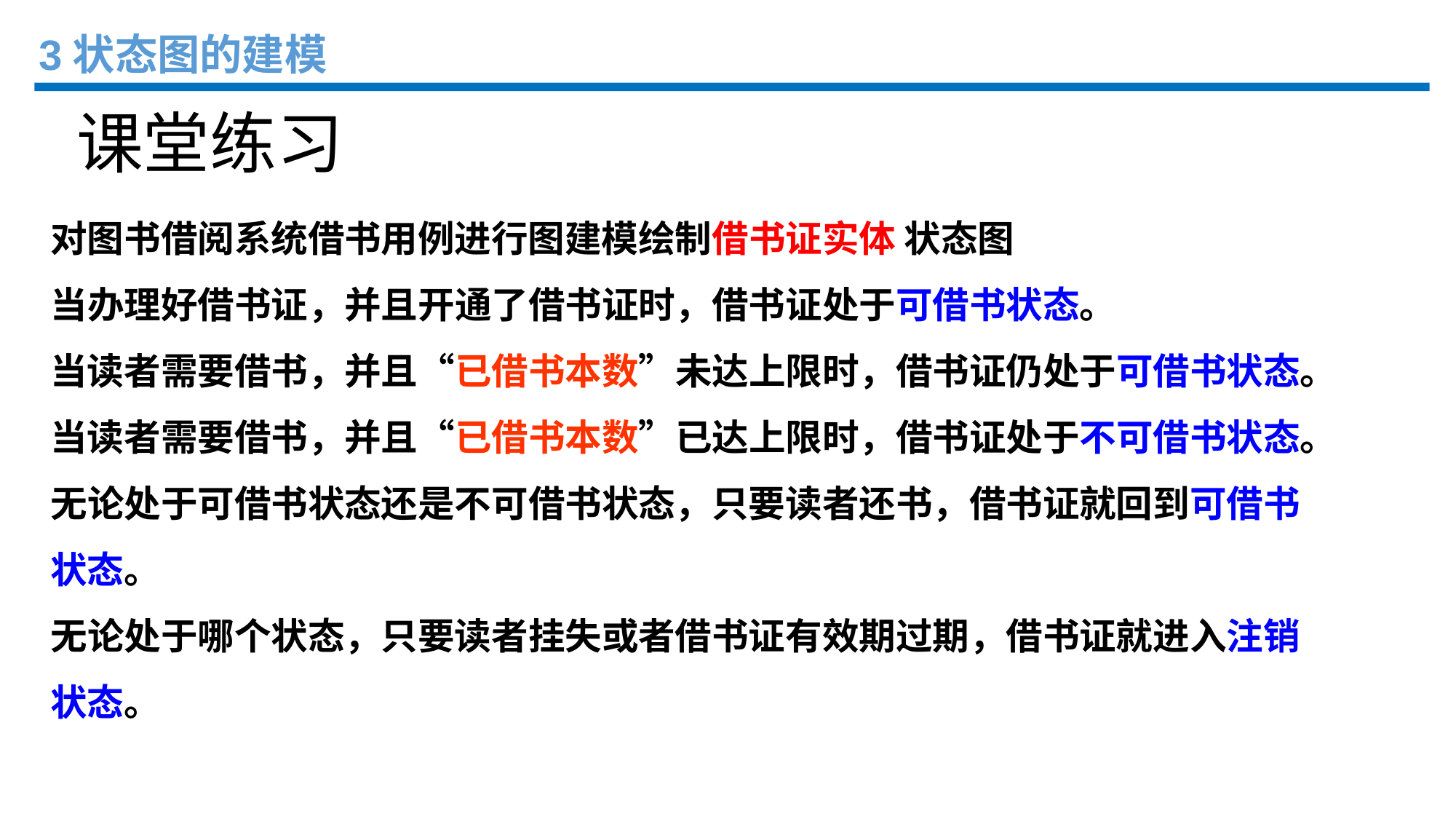

3状态图的建模
课堂练习
对图书借阅系统借书用例进行图建模绘制借书证实体 状态图
当办理好借书证，并且开通了借书证时，借书证处于可借书状态。
当读者需要借书，并且“已借书本数”未达上限时，借书证仍处于可借书状态。
当读者需要借书，并且“已借书本数”已达上限时，借书证处于不可借书状态。
无论处于可借书状态还是不可借书状态，只要读者还书，借书证就回到可借书状态。
无论处于哪个状态，只要读者挂失或者借书证有效期过期，借书证就进入注销状态。